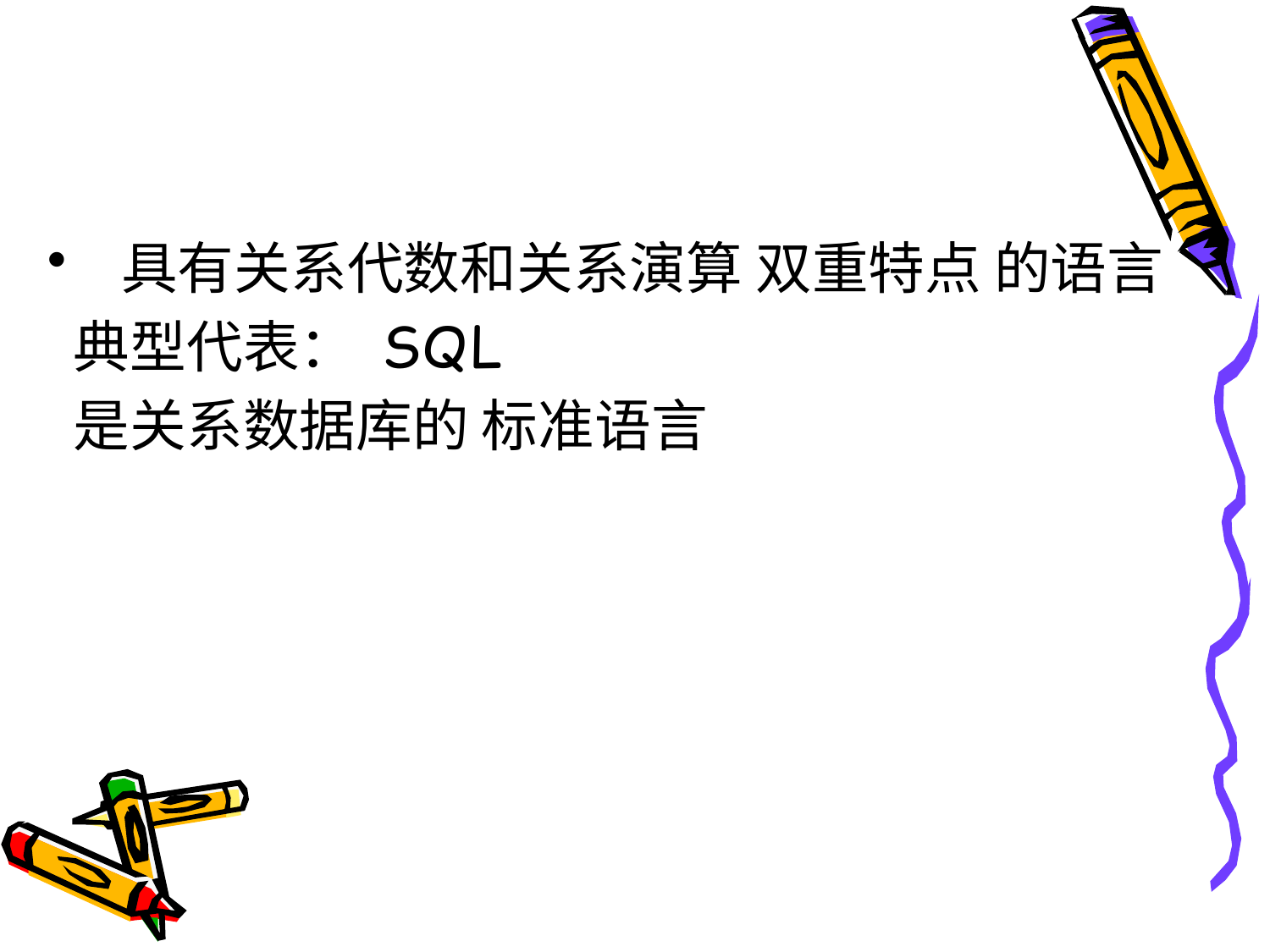

#
 具有关系代数和关系演算 双重特点 的语言
 典型代表： SQL
 是关系数据库的 标准语言